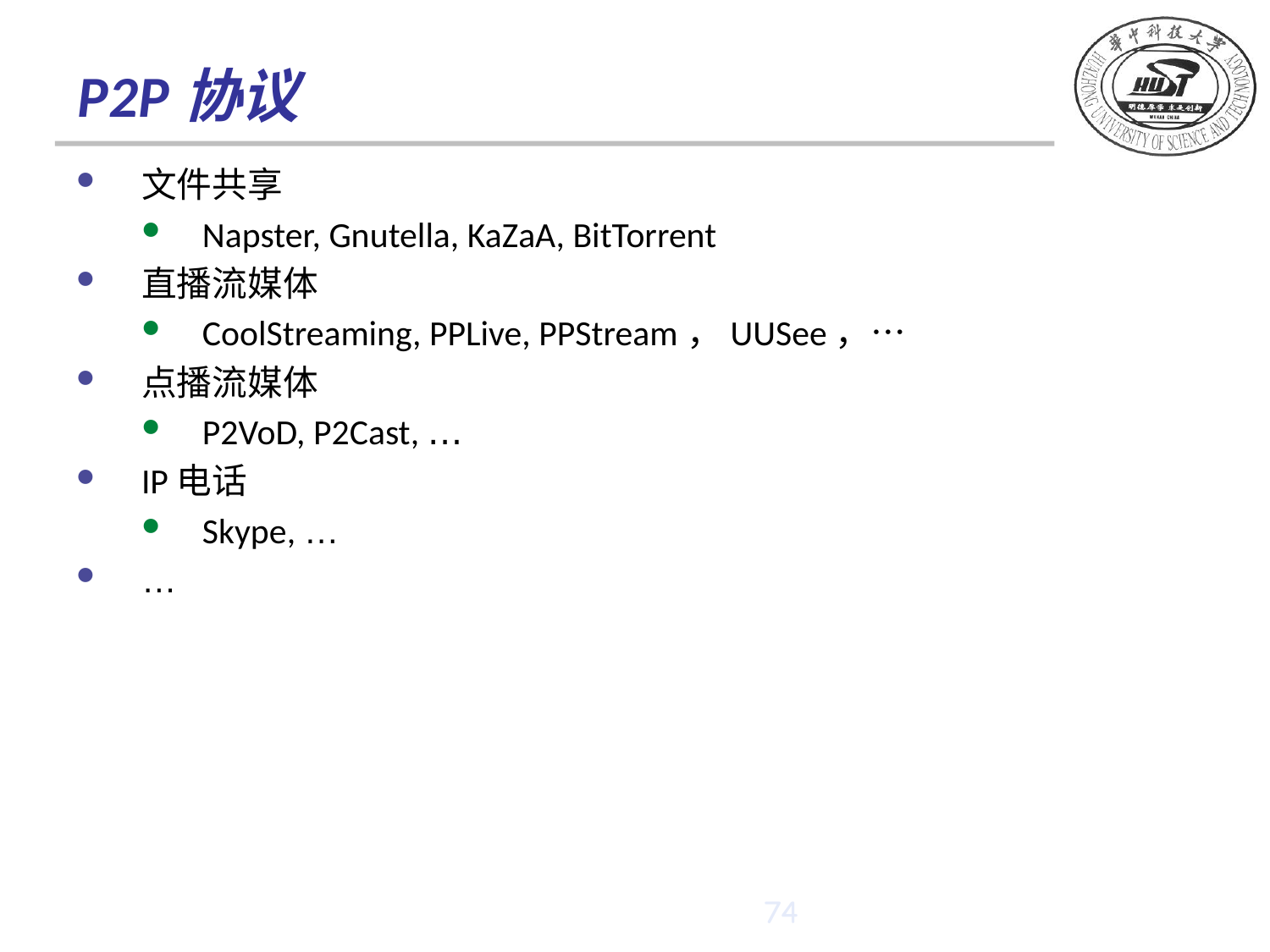

# P2P协议
文件共享
Napster, Gnutella, KaZaA, BitTorrent
直播流媒体
CoolStreaming, PPLive, PPStream，UUSee，…
点播流媒体
P2VoD, P2Cast, …
IP电话
Skype, …
…
74